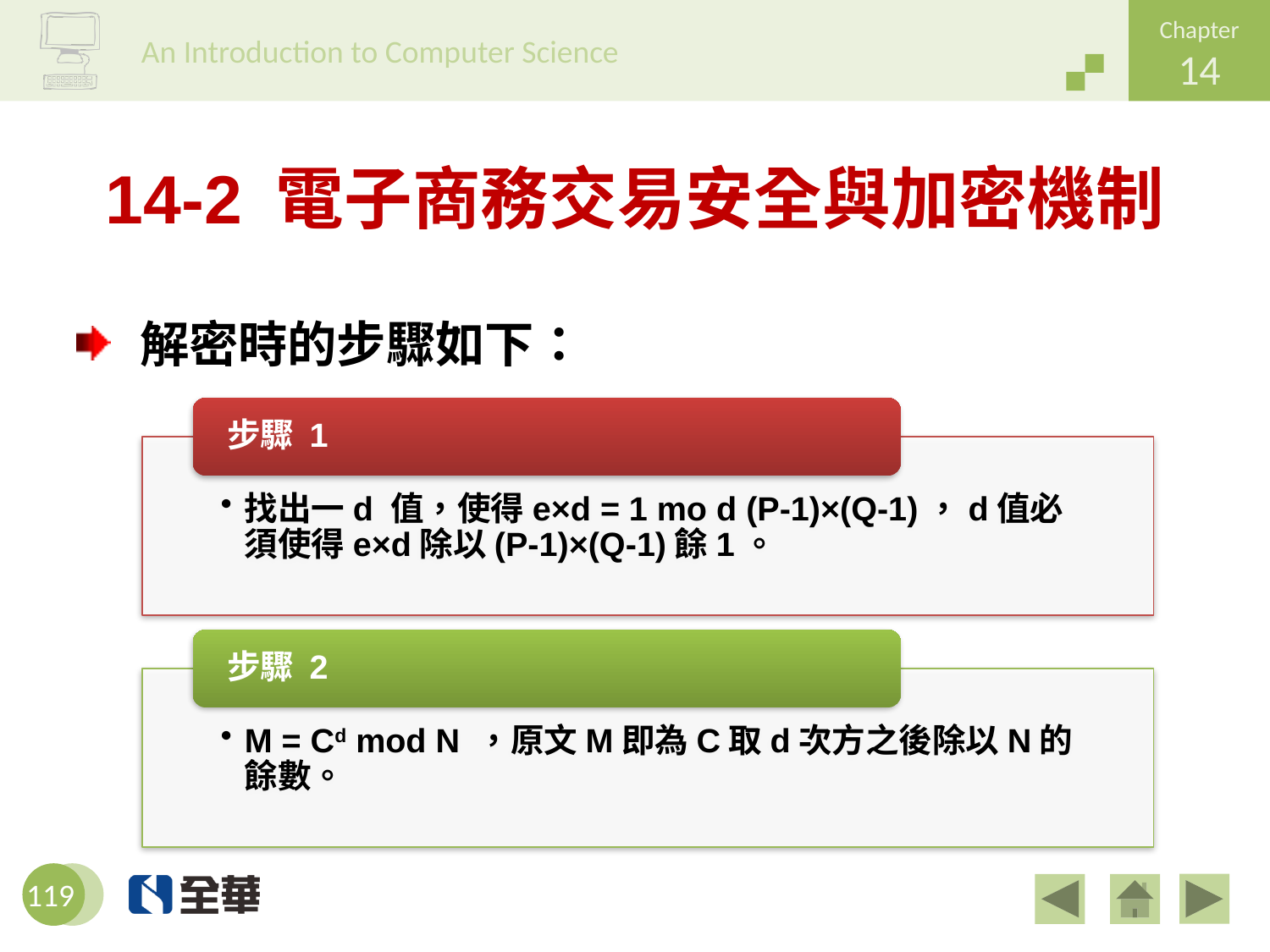

# 14-2 電子商務交易安全與加密機制
解密時的步驟如下：
找出一d 值，使得e×d = 1 mo d (P-1)×(Q-1)，d值必須使得e×d除以(P-1)×(Q-1)餘1。
步驟 1
M = Cd mod N ，原文M即為C取d次方之後除以N的餘數。
步驟 2